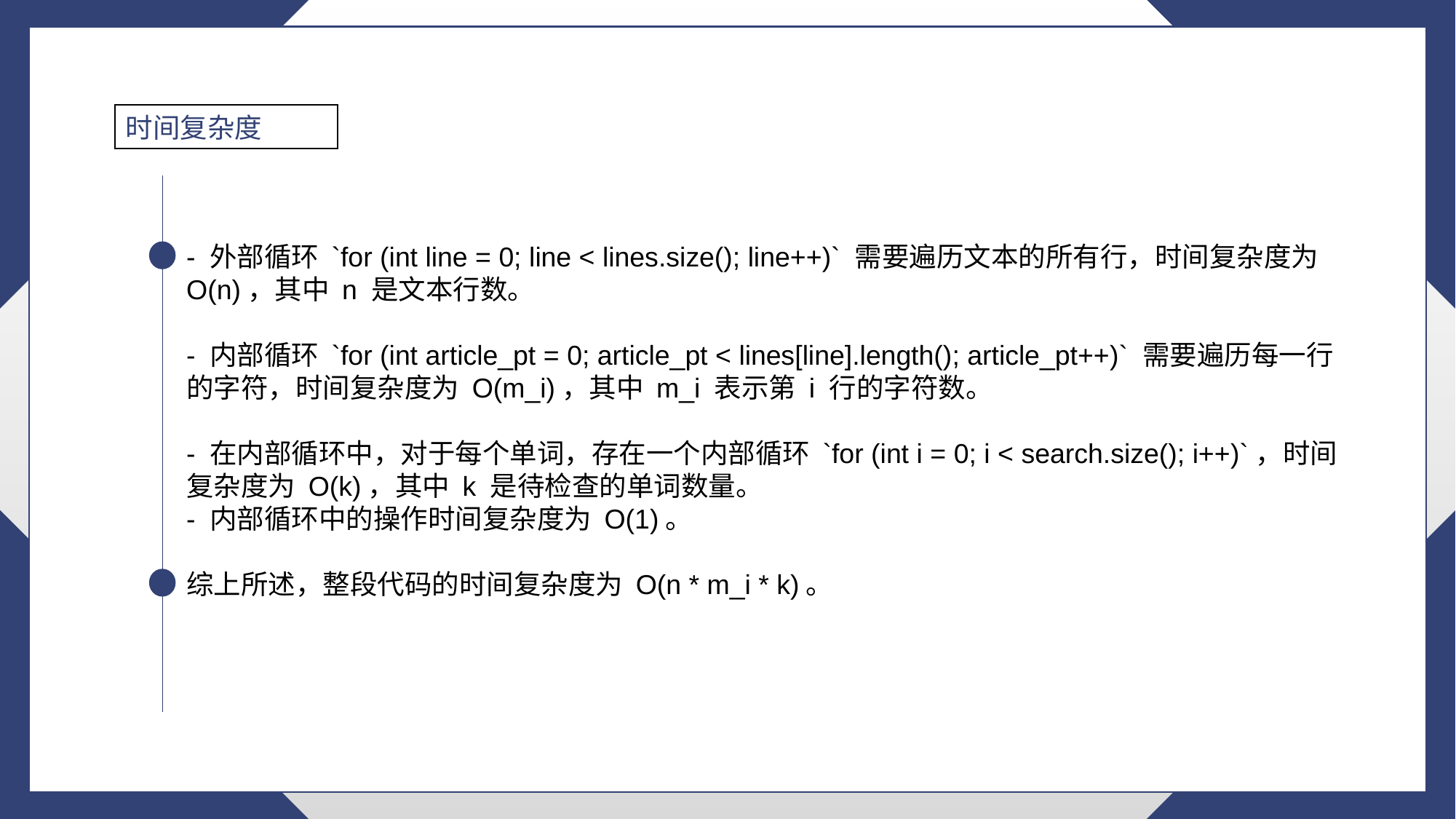

时间复杂度
- 外部循环 `for (int line = 0; line < lines.size(); line++)` 需要遍历文本的所有行，时间复杂度为 O(n)，其中 n 是文本行数。
- 内部循环 `for (int article_pt = 0; article_pt < lines[line].length(); article_pt++)` 需要遍历每一行的字符，时间复杂度为 O(m_i)，其中 m_i 表示第 i 行的字符数。
- 在内部循环中，对于每个单词，存在一个内部循环 `for (int i = 0; i < search.size(); i++)`，时间复杂度为 O(k)，其中 k 是待检查的单词数量。
- 内部循环中的操作时间复杂度为 O(1)。
综上所述，整段代码的时间复杂度为 O(n * m_i * k)。